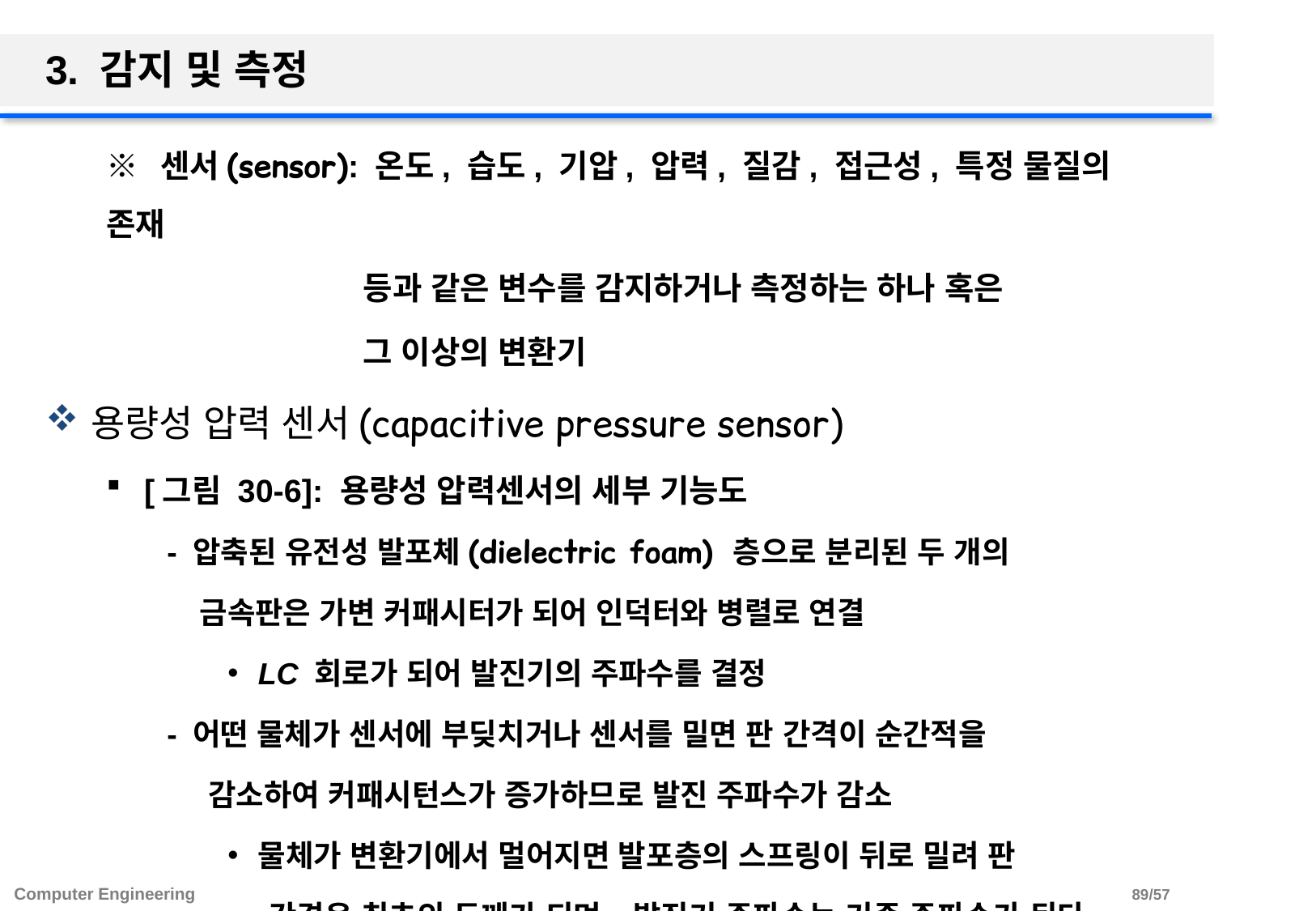

# 3. 감지 및 측정
※  센서(sensor): 온도, 습도, 기압, 압력, 질감, 접근성, 특정 물질의 존재
                            등과 같은 변수를 감지하거나 측정하는 하나 혹은
                            그 이상의 변환기
용량성 압력 센서(capacitive pressure sensor)
[그림 30-6]: 용량성 압력센서의 세부 기능도
- 압축된 유전성 발포체(dielectric foam) 층으로 분리된 두 개의
   금속판은 가변 커패시터가 되어 인덕터와 병렬로 연결
LC 회로가 되어 발진기의 주파수를 결정
- 어떤 물체가 센서에 부딪치거나 센서를 밀면 판 간격이 순간적을
    감소하여 커패시턴스가 증가하므로 발진 주파수가 감소
물체가 변환기에서 멀어지면 발포층의 스프링이 뒤로 밀려 판
    간격은 최초의 두께가 되며, 발진기 주파수는 기준 주파수가 된다